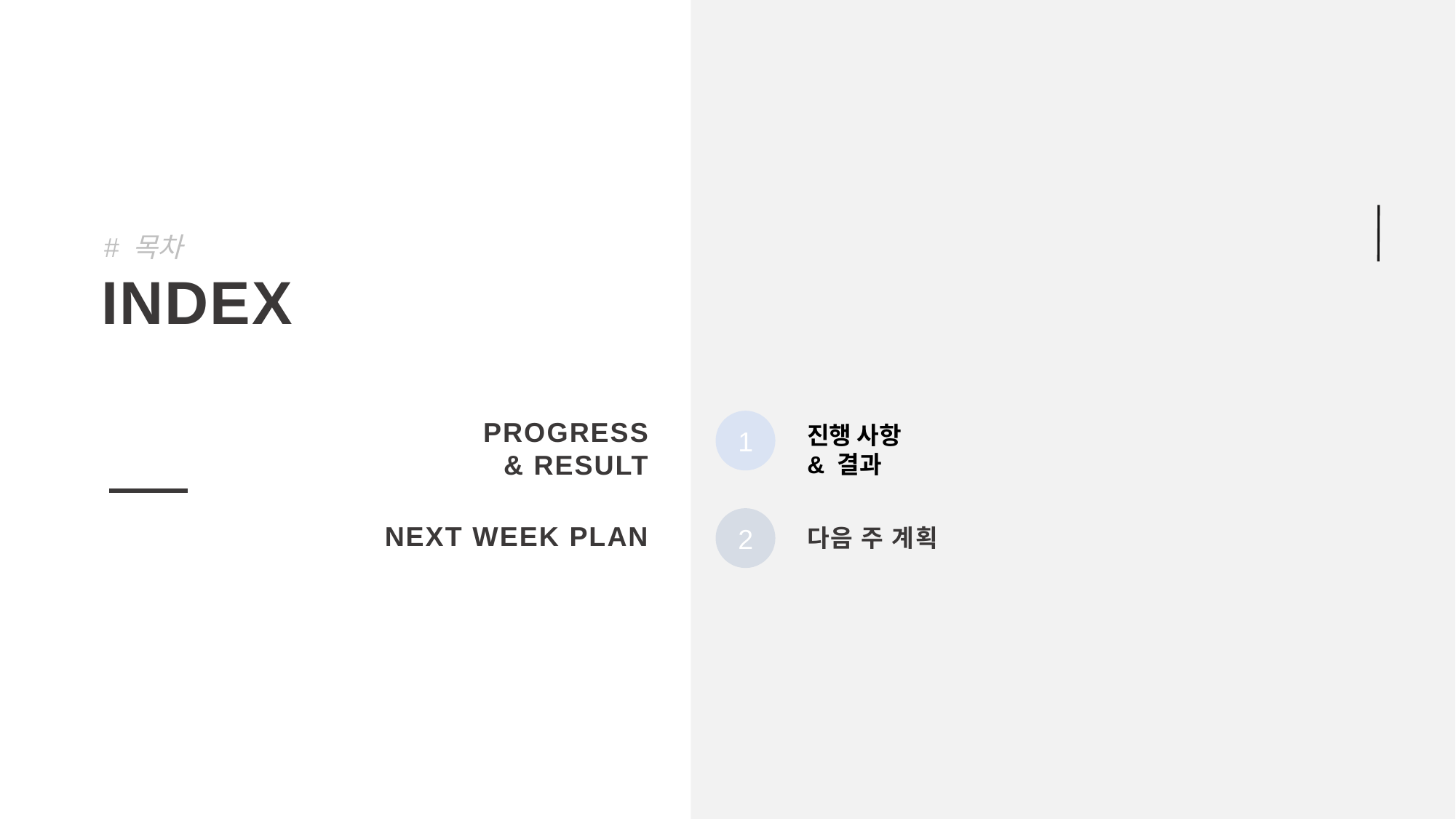

2
# 목차
INDEX
PROGRESS
& RESULT

1
진행 사항
& 결과

2
NEXT WEEK PLAN
다음 주 계획